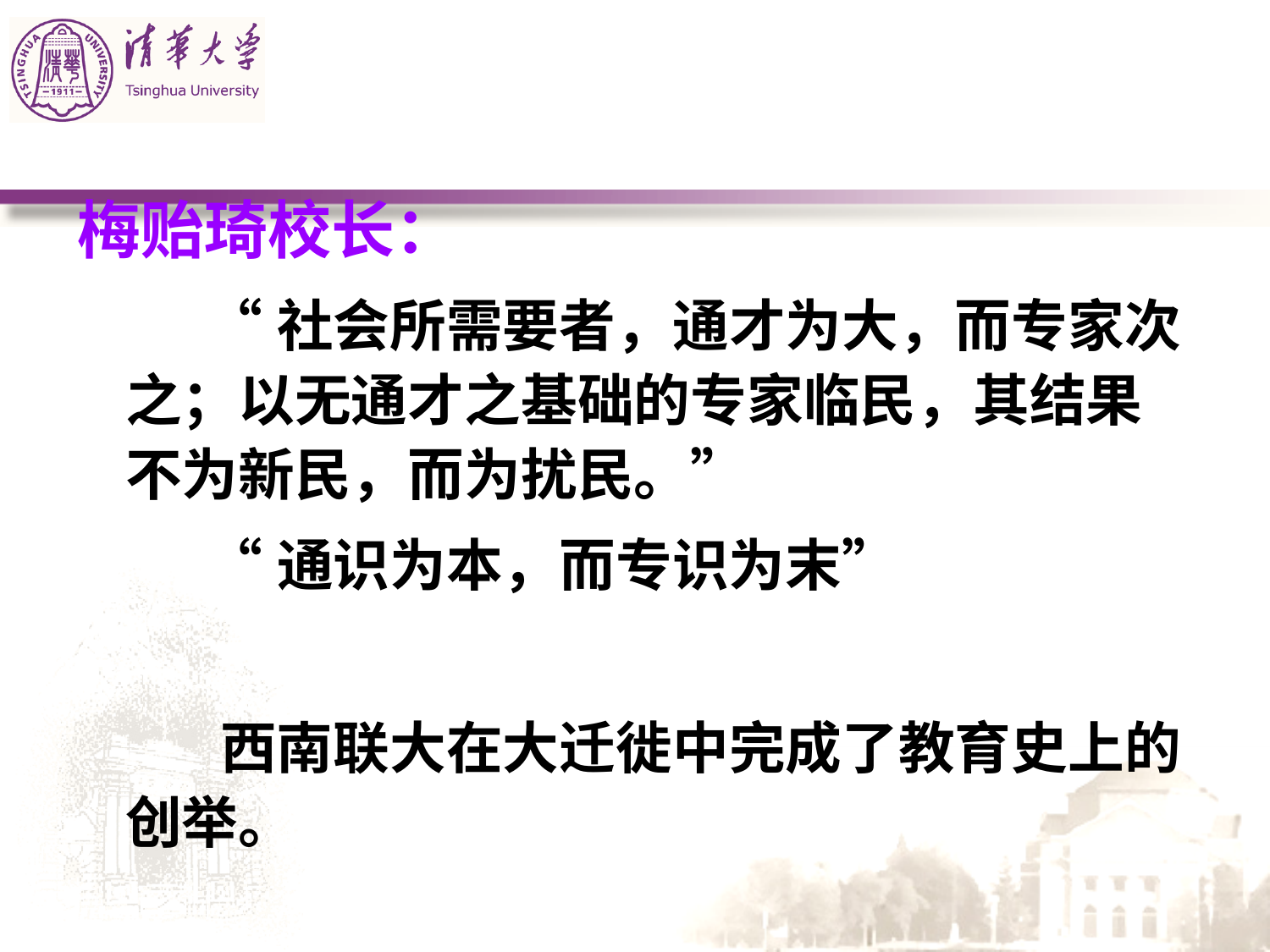

梅贻琦校长：
          “社会所需要者，通才为大，而专家次之；以无通才之基础的专家临民，其结果不为新民，而为扰民。”
          “通识为本，而专识为末”

          西南联大在大迁徙中完成了教育史上的创举。